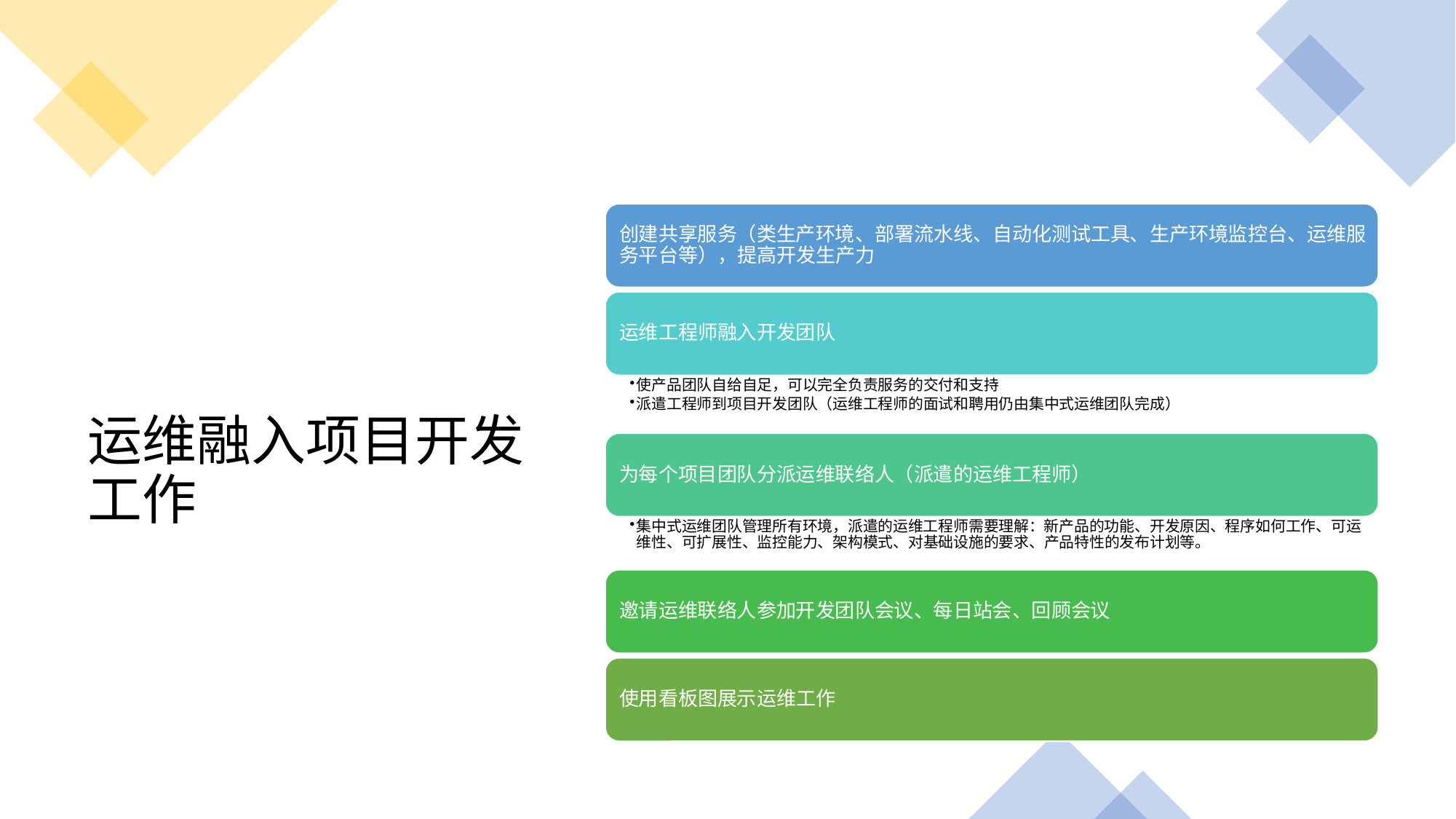

# 运维融入项目开发工作
创建共享服务（类生产环境、部署流水线、自动化测试工具、生产环境监控台、运维服务平台等），提高开发生产力
运维工程师融入开发团队
使产品团队自给自足，可以完全负责服务的交付和支持
派遣工程师到项目开发团队（运维工程师的面试和聘用仍由集中式运维团队完成）
为每个项目团队分派运维联络人（派遣的运维工程师）
集中式运维团队管理所有环境，派遣的运维工程师需要理解：新产品的功能、开发原因、程序如何工作、可运维性、可扩展性、监控能力、架构模式、对基础设施的要求、产品特性的发布计划等。
邀请运维联络人参加开发团队会议、每日站会、回顾会议
使用看板图展示运维工作